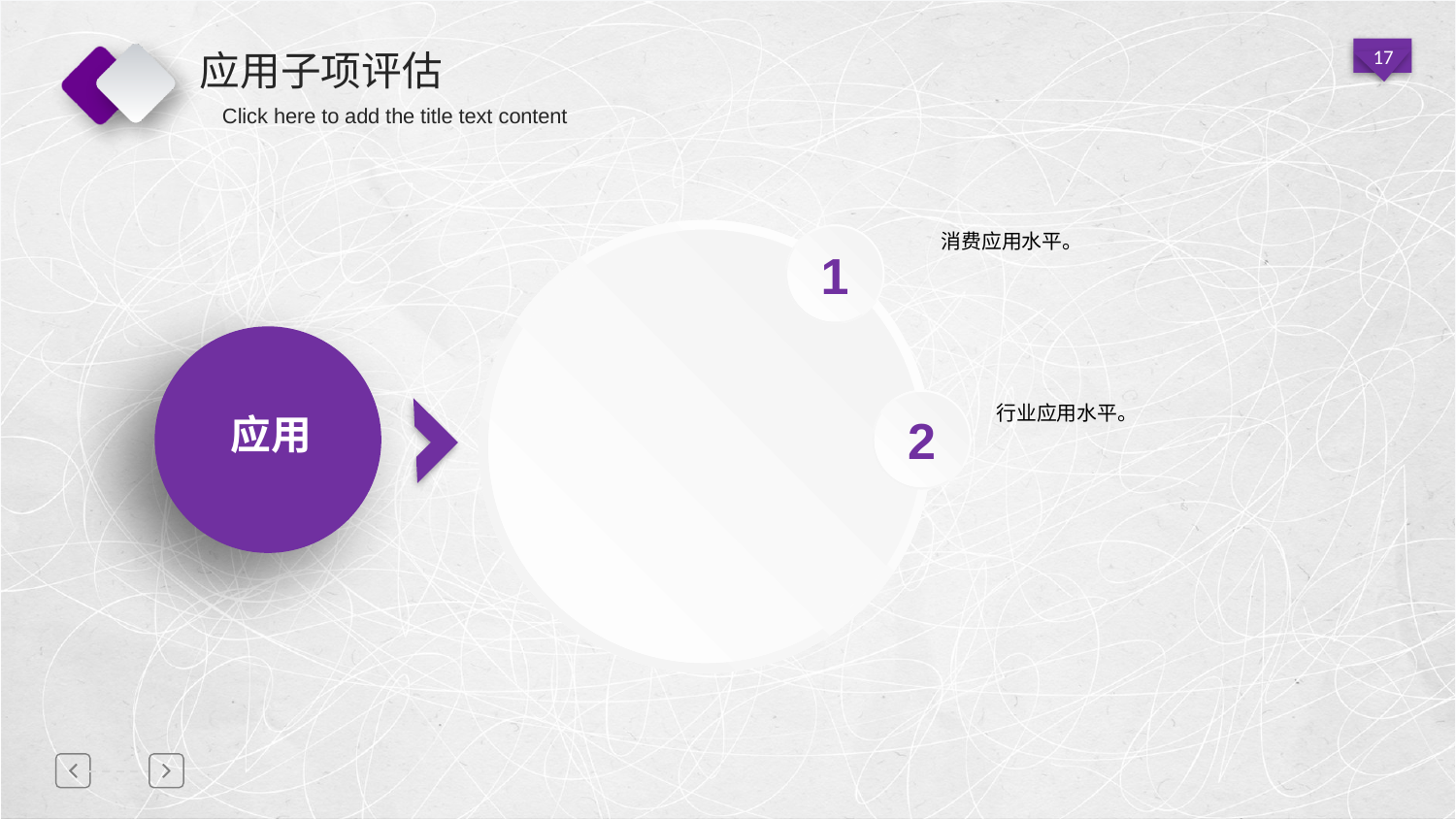

# 应用子项评估

消费应用水平。

1

2
行业应用水平。

规应用
延迟符